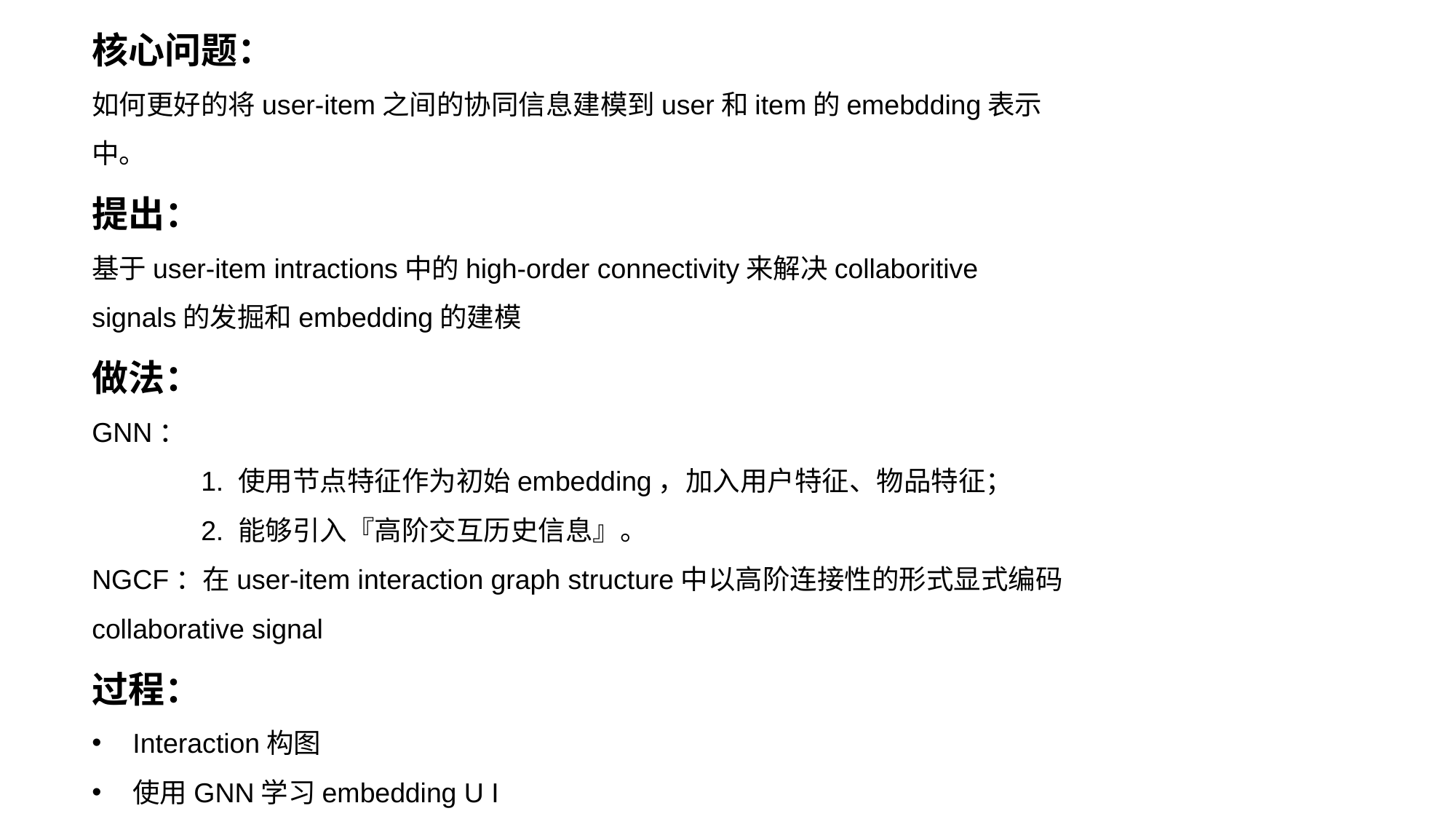

核心问题：
如何更好的将user-item之间的协同信息建模到user和item的emebdding表示中。
提出：
基于user-item intractions中的high-order connectivity来解决collaboritive signals的发掘和embedding的建模
做法：
GNN：
	1. 使用节点特征作为初始embedding，加入用户特征、物品特征；
	2. 能够引入『高阶交互历史信息』。
NGCF：在user-item interaction graph structure中以高阶连接性的形式显式编码collaborative signal
过程：
Interaction构图
使用GNN学习embedding U I
使用UIT近似交互矩阵S